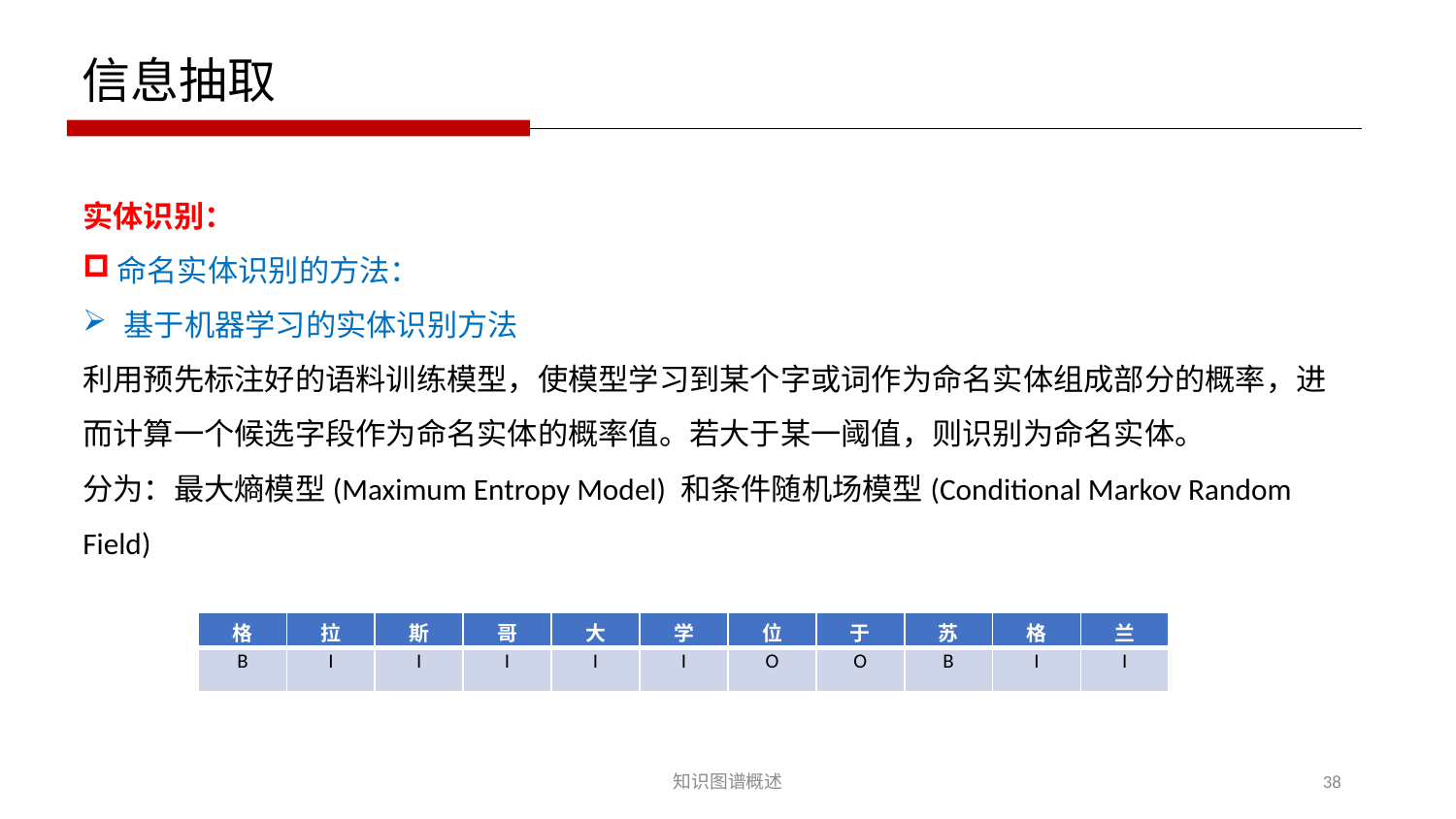

信息抽取

实体识别：
命名实体识别的方法：
基于机器学习的实体识别方法
利用预先标注好的语料训练模型，使模型学习到某个字或词作为命名实体组成部分的概率，进而计算一个候选字段作为命名实体的概率值。若大于某一阈值，则识别为命名实体。
分为：最大熵模型(Maximum Entropy Model) 和条件随机场模型(Conditional Markov Random Field)

| 格 | 拉 | 斯 | 哥 | 大 | 学 | 位 | 于 | 苏 | 格 | 兰 |
| --- | --- | --- | --- | --- | --- | --- | --- | --- | --- | --- |
| B | I | I | I | I | I | O | O | B | I | I |
知识图谱概述
38